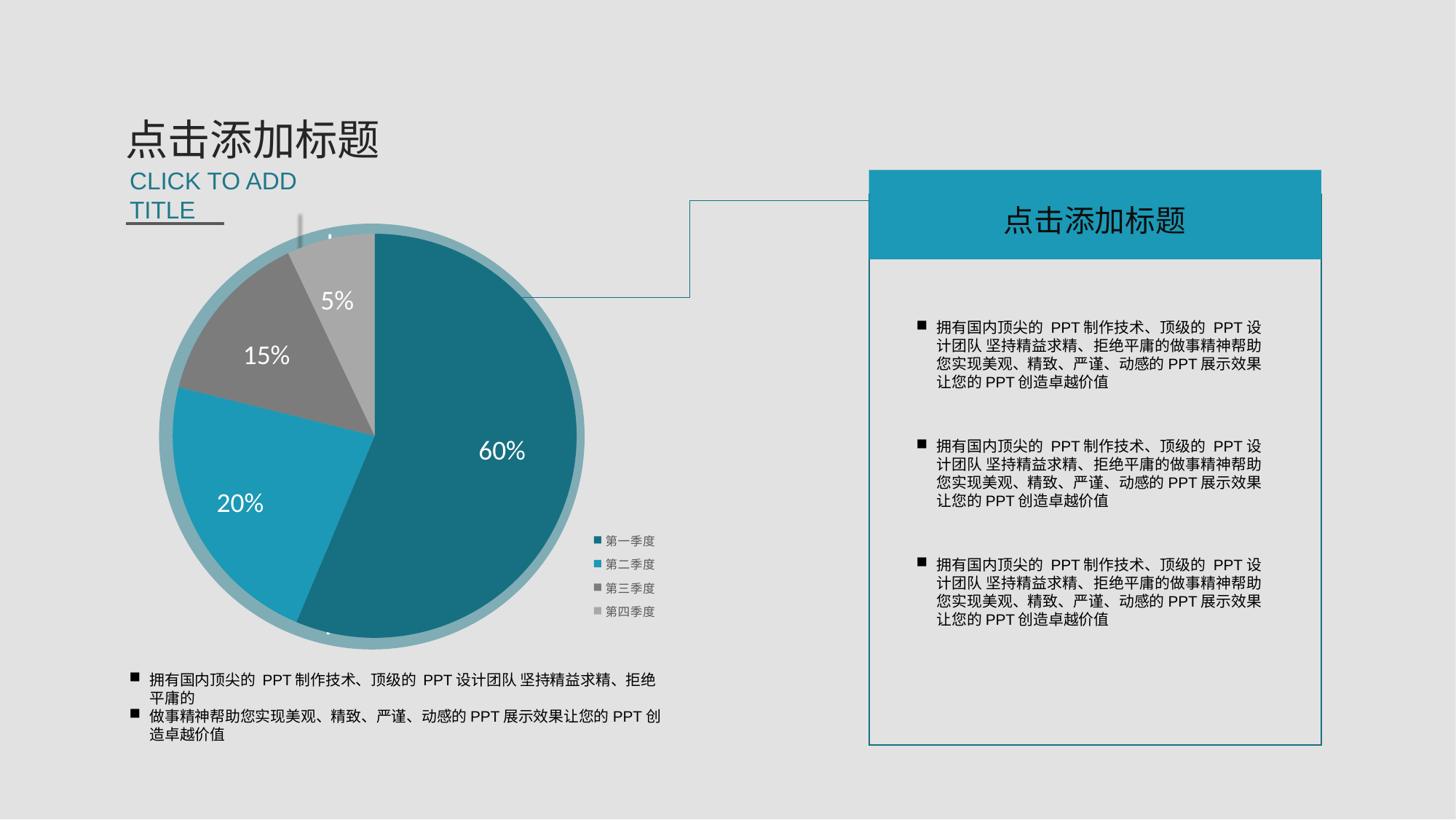

点击添加标题
CLICK TO ADD TITLE

### Chart

| Category | 销售额 |
|---|---|
| 第一季度 | 8.0 |
| 第二季度 | 3.2 |
| 第三季度 | 2.0 |
| 第四季度 | 1.0 |
点击添加标题

5%
拥有国内顶尖的 PPT制作技术、顶级的 PPT设计团队 坚持精益求精、拒绝平庸的做事精神帮助您实现美观、精致、严谨、动感的PPT展示效果让您的PPT创造卓越价值
15%
60%
拥有国内顶尖的 PPT制作技术、顶级的 PPT设计团队 坚持精益求精、拒绝平庸的做事精神帮助您实现美观、精致、严谨、动感的PPT展示效果让您的PPT创造卓越价值
20%
拥有国内顶尖的 PPT制作技术、顶级的 PPT设计团队 坚持精益求精、拒绝平庸的做事精神帮助您实现美观、精致、严谨、动感的PPT展示效果让您的PPT创造卓越价值
拥有国内顶尖的 PPT制作技术、顶级的 PPT设计团队 坚持精益求精、拒绝平庸的
做事精神帮助您实现美观、精致、严谨、动感的PPT展示效果让您的PPT创造卓越价值